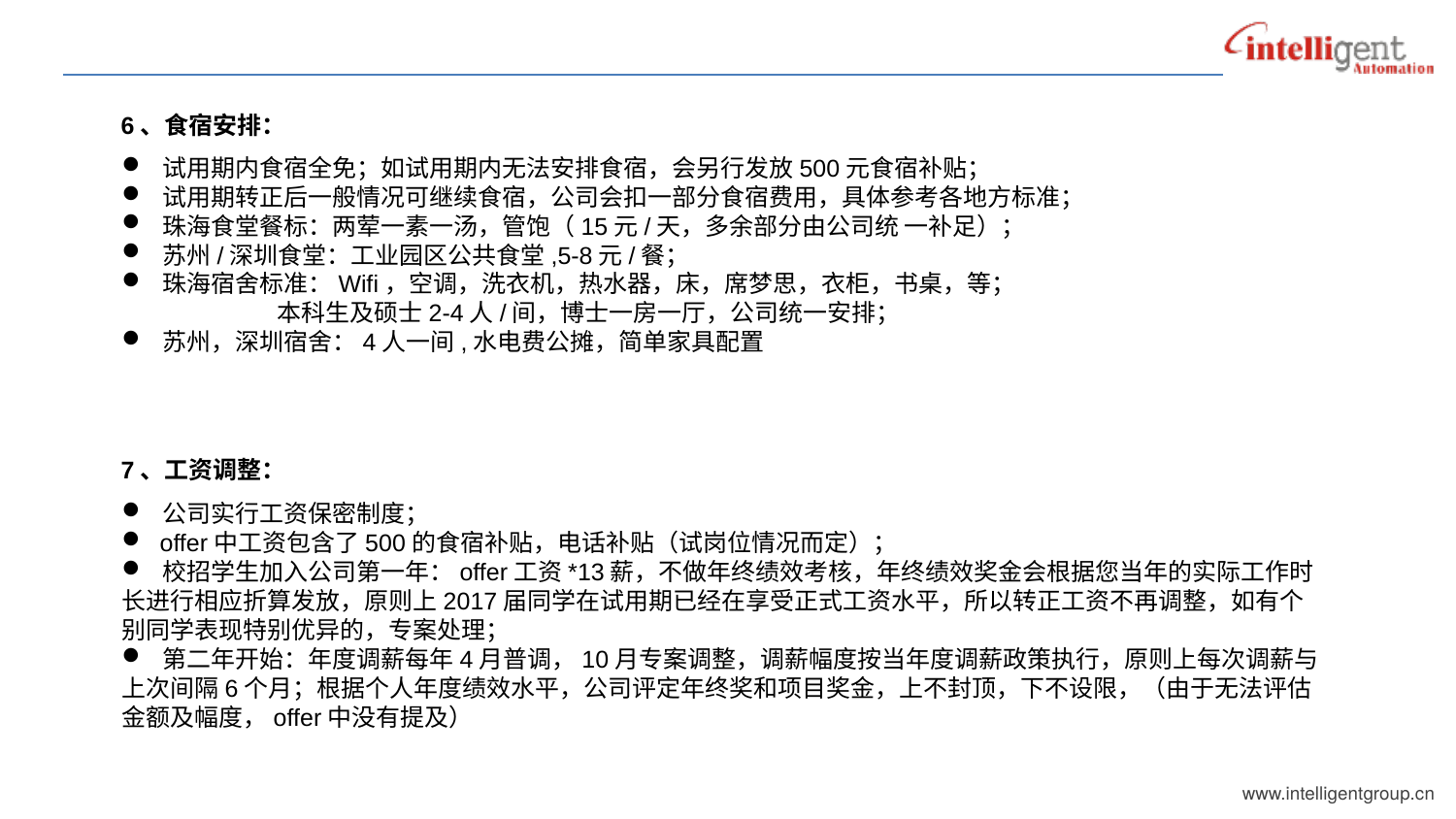

6、食宿安排：
  试用期内食宿全免；如试用期内无法安排食宿，会另行发放500元食宿补贴；
  试用期转正后一般情况可继续食宿，公司会扣一部分食宿费用，具体参考各地方标准；
  珠海食堂餐标：两荤一素一汤，管饱（15元/天，多余部分由公司统 一补足）；
  苏州/深圳食堂：工业园区公共食堂,5-8元/餐；
  珠海宿舍标准：Wifi，空调，洗衣机，热水器，床，席梦思，衣柜，书桌，等；
                            本科生及硕士2-4人/间，博士一房一厅，公司统一安排；
  苏州，深圳宿舍：4人一间,水电费公摊，简单家具配置

7、工资调整：
  公司实行工资保密制度；
  offer中工资包含了500的食宿补贴，电话补贴（试岗位情况而定）；
  校招学生加入公司第一年：offer工资*13薪，不做年终绩效考核，年终绩效奖金会根据您当年的实际工作时长进行相应折算发放，原则上2017届同学在试用期已经在享受正式工资水平，所以转正工资不再调整，如有个别同学表现特别优异的，专案处理；
  第二年开始：年度调薪每年4月普调，10月专案调整，调薪幅度按当年度调薪政策执行，原则上每次调薪与上次间隔6个月；根据个人年度绩效水平，公司评定年终奖和项目奖金，上不封顶，下不设限，（由于无法评估金额及幅度，offer中没有提及）